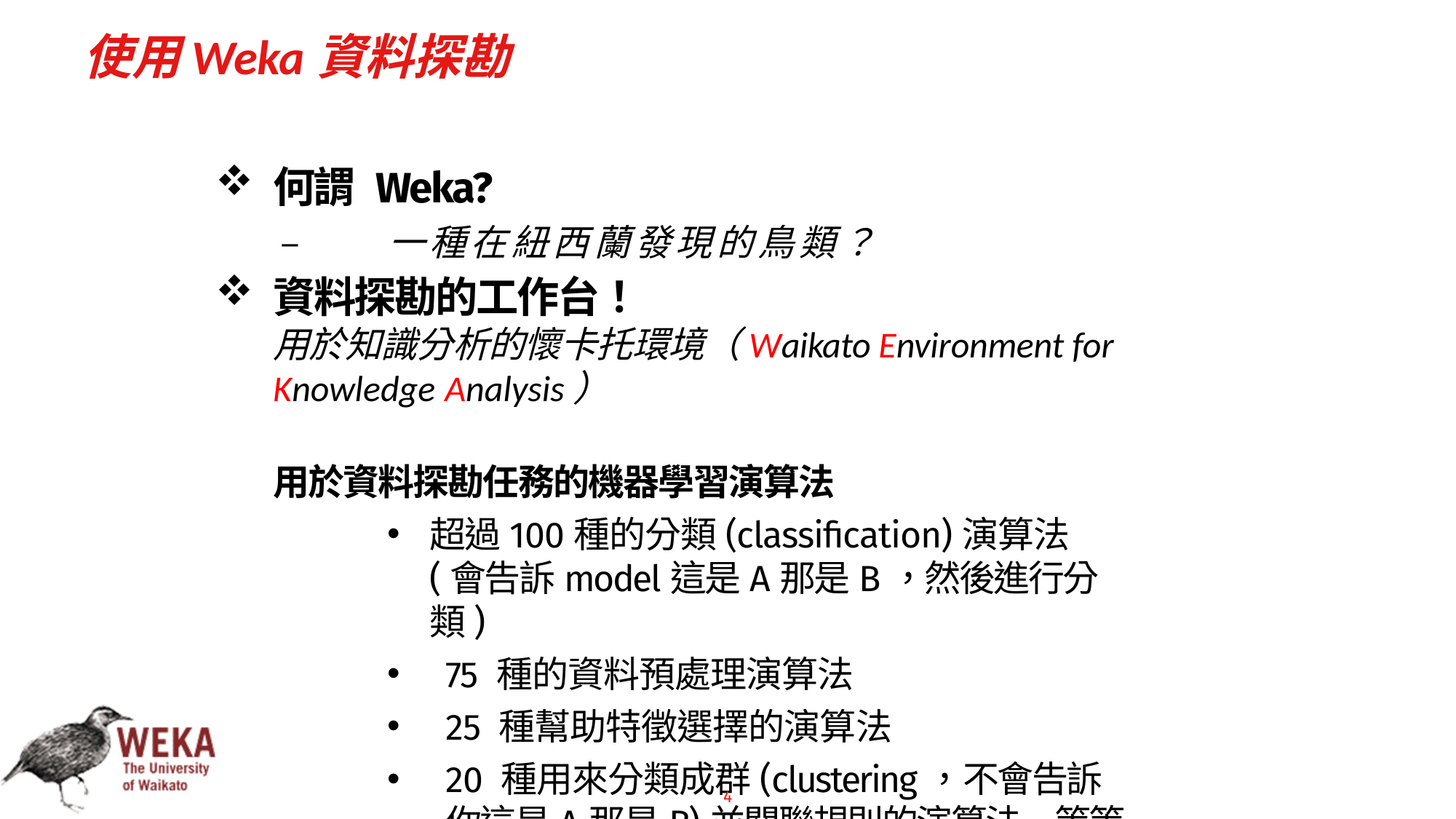

# 使用Weka資料探勘
何謂 Weka?
–	一種在紐西蘭發現的鳥類？
資料探勘的工作台！
用於知識分析的懷卡托環境（Waikato Environment for Knowledge Analysis）

用於資料探勘任務的機器學習演算法
超過100種的分類(classification)演算法(會告訴model這是A那是B，然後進行分類)
75 種的資料預處理演算法
25 種幫助特徵選擇的演算法
20 種用來分類成群(clustering，不會告訴你這是A那是B)並關聯規則的演算法…等等

4